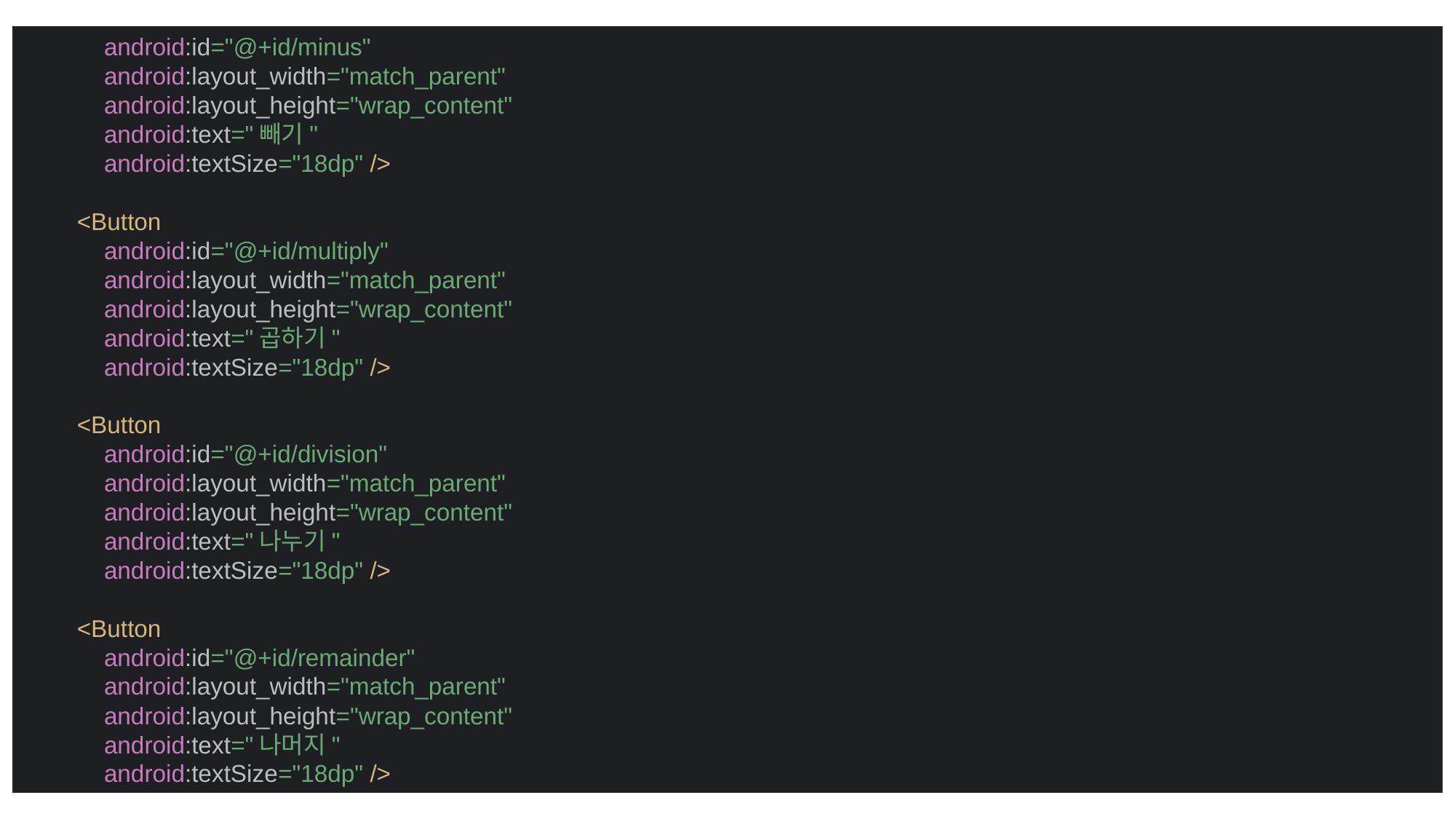

android:id="@+id/minus"
            android:layout_width="match_parent"
            android:layout_height="wrap_content"
            android:text="빼기"
            android:textSize="18dp" />
        <Button
            android:id="@+id/multiply"
            android:layout_width="match_parent"
            android:layout_height="wrap_content"
            android:text="곱하기"
            android:textSize="18dp" />
        <Button
            android:id="@+id/division"
            android:layout_width="match_parent"
            android:layout_height="wrap_content"
            android:text="나누기"
            android:textSize="18dp" />
        <Button
            android:id="@+id/remainder"
            android:layout_width="match_parent"
            android:layout_height="wrap_content"
            android:text="나머지"
            android:textSize="18dp" />